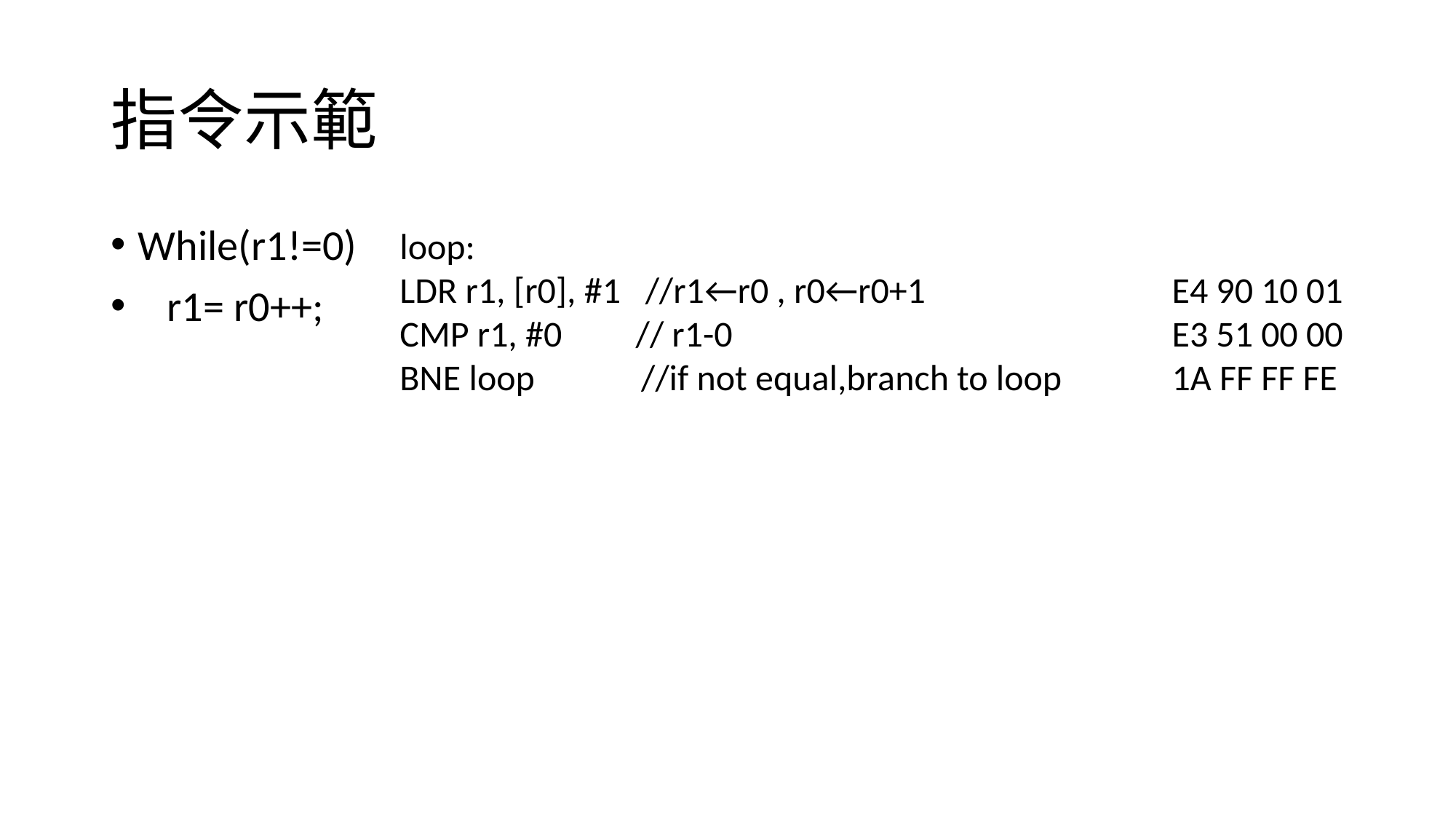

# 指令示範
While(r1!=0)
   r1= r0++;

loop:
LDR r1, [r0], #1   //r1←r0 , r0←r0+1			 E4 90 10 01
CMP r1, #0         // r1-0				 E3 51 00 00
BNE loop             //if not equal,branch to loop 	 1A FF FF FE